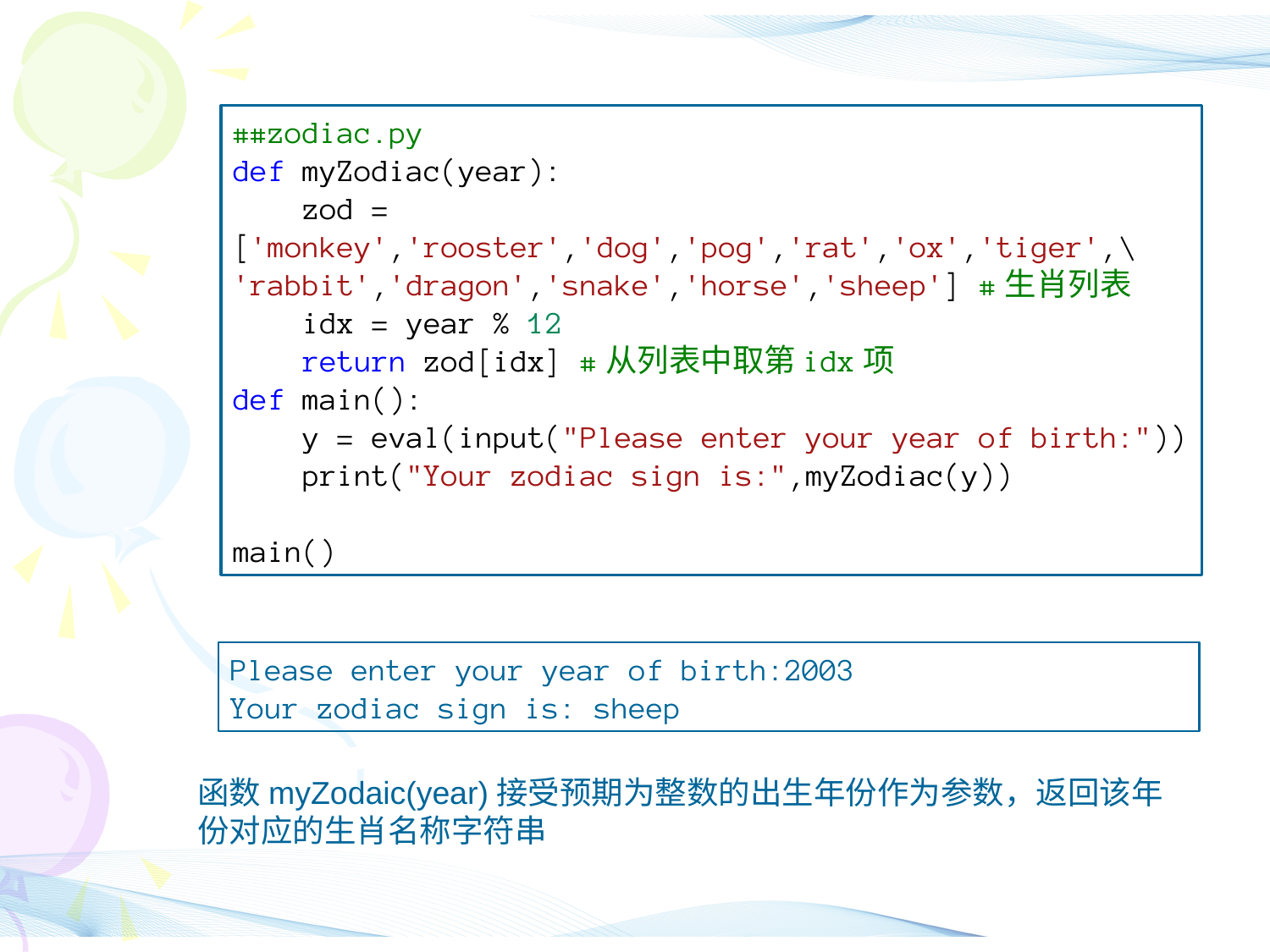

##zodiac.py
def myZodiac(year):
    zod = ['monkey','rooster','dog','pog','rat','ox','tiger',\
'rabbit','dragon','snake','horse','sheep'] #生肖列表
    idx = year % 12
    return zod[idx] #从列表中取第idx项
def main():
    y = eval(input("Please enter your year of birth:"))
    print("Your zodiac sign is:",myZodiac(y))
main()
Please enter your year of birth:2003
Your zodiac sign is: sheep
函数myZodaic(year)接受预期为整数的出生年份作为参数，返回该年份对应的生肖名称字符串